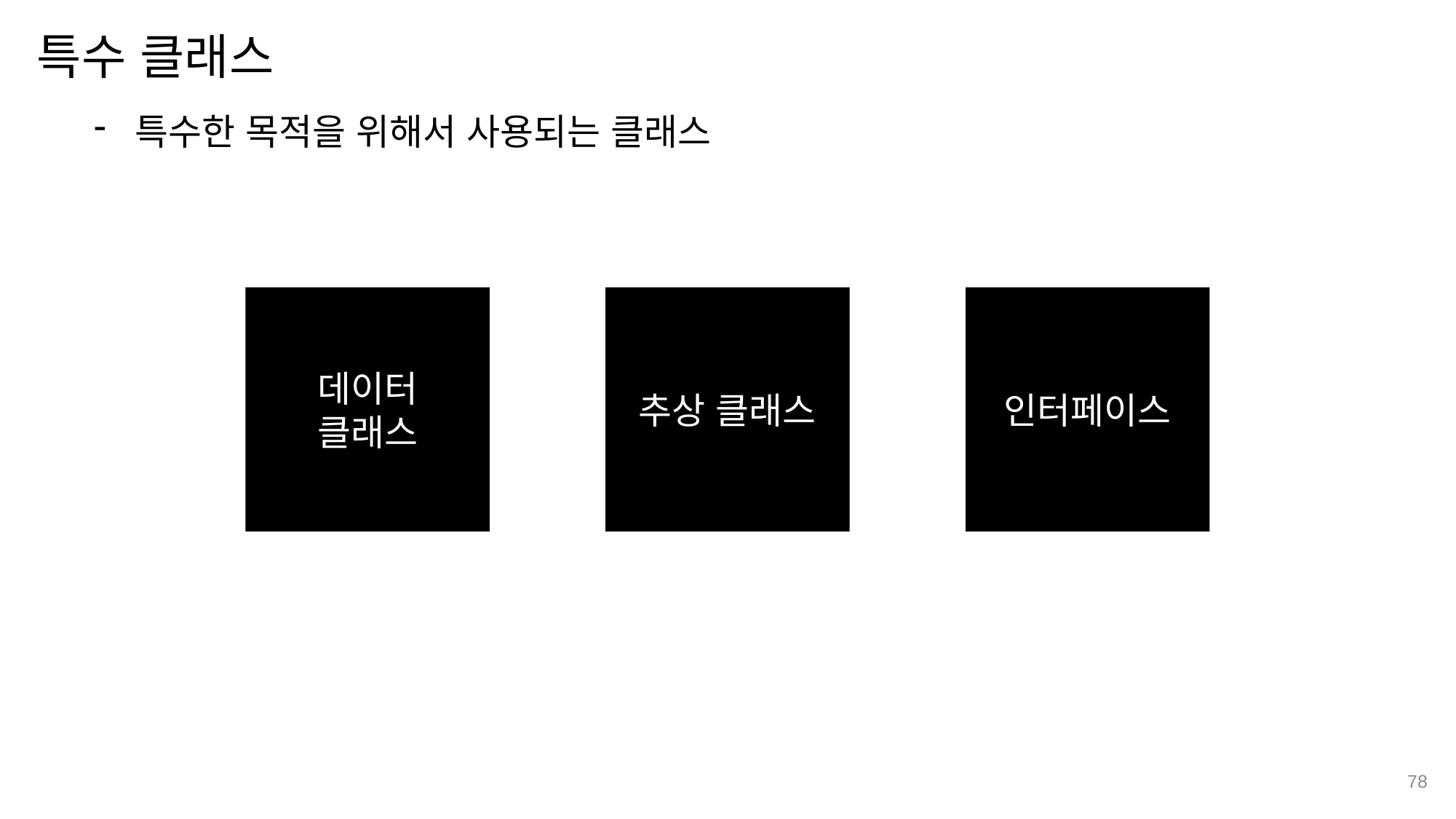

특수 클래스
나눔스퀘어OTF ExtraBold
특수한 목적을 위해서 사용되는 클래스
나눔스퀘어OTF Bold
나눔스퀘어OTF
나눔스퀘어
데이터
클래스
추상 클래스
인터페이스
나눔스퀘어 Light
나눔스퀘어 Light
나눔스퀘어OTF

78